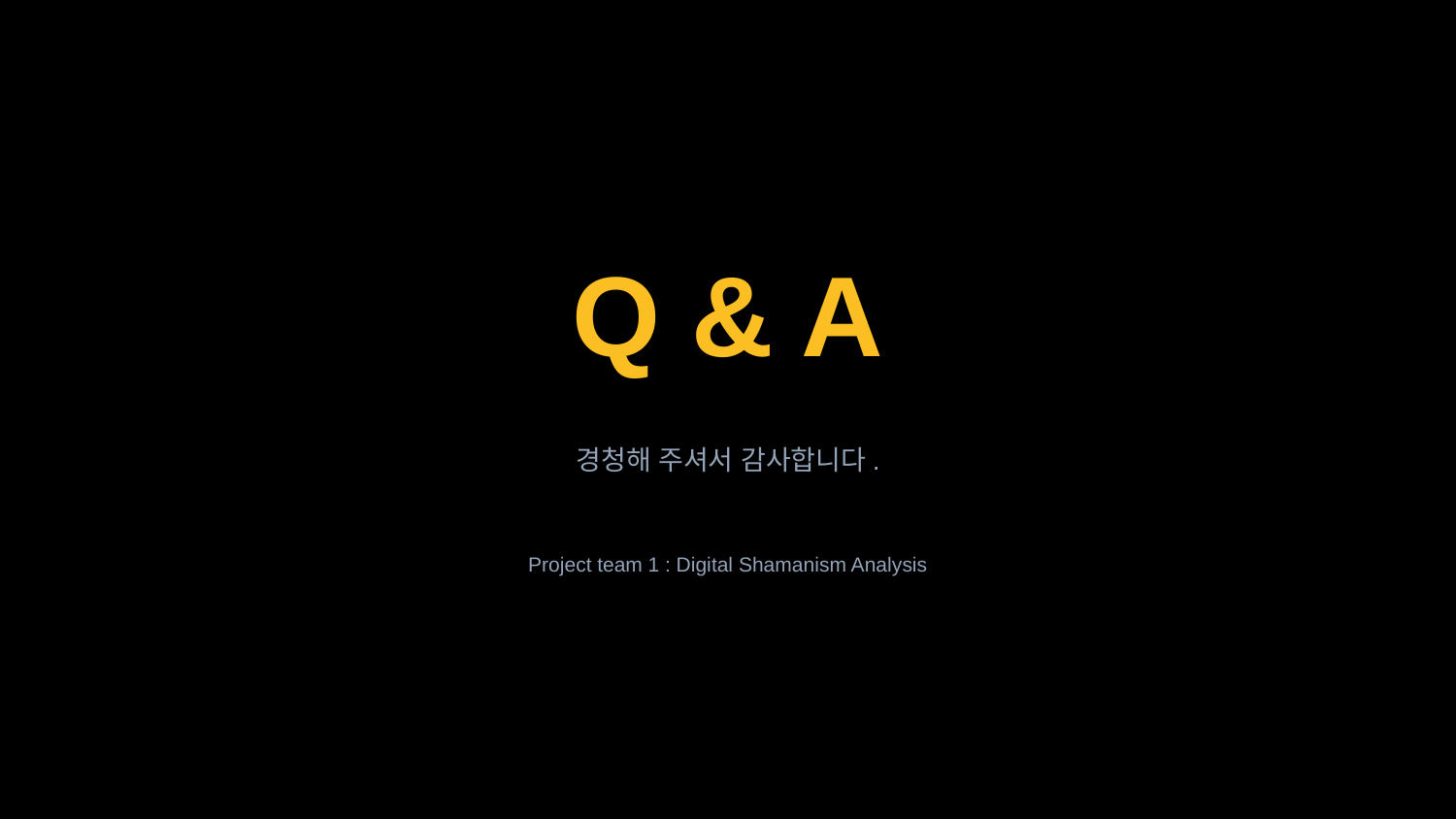

Q & A
경청해 주셔서 감사합니다.
Project team 1 : Digital Shamanism Analysis